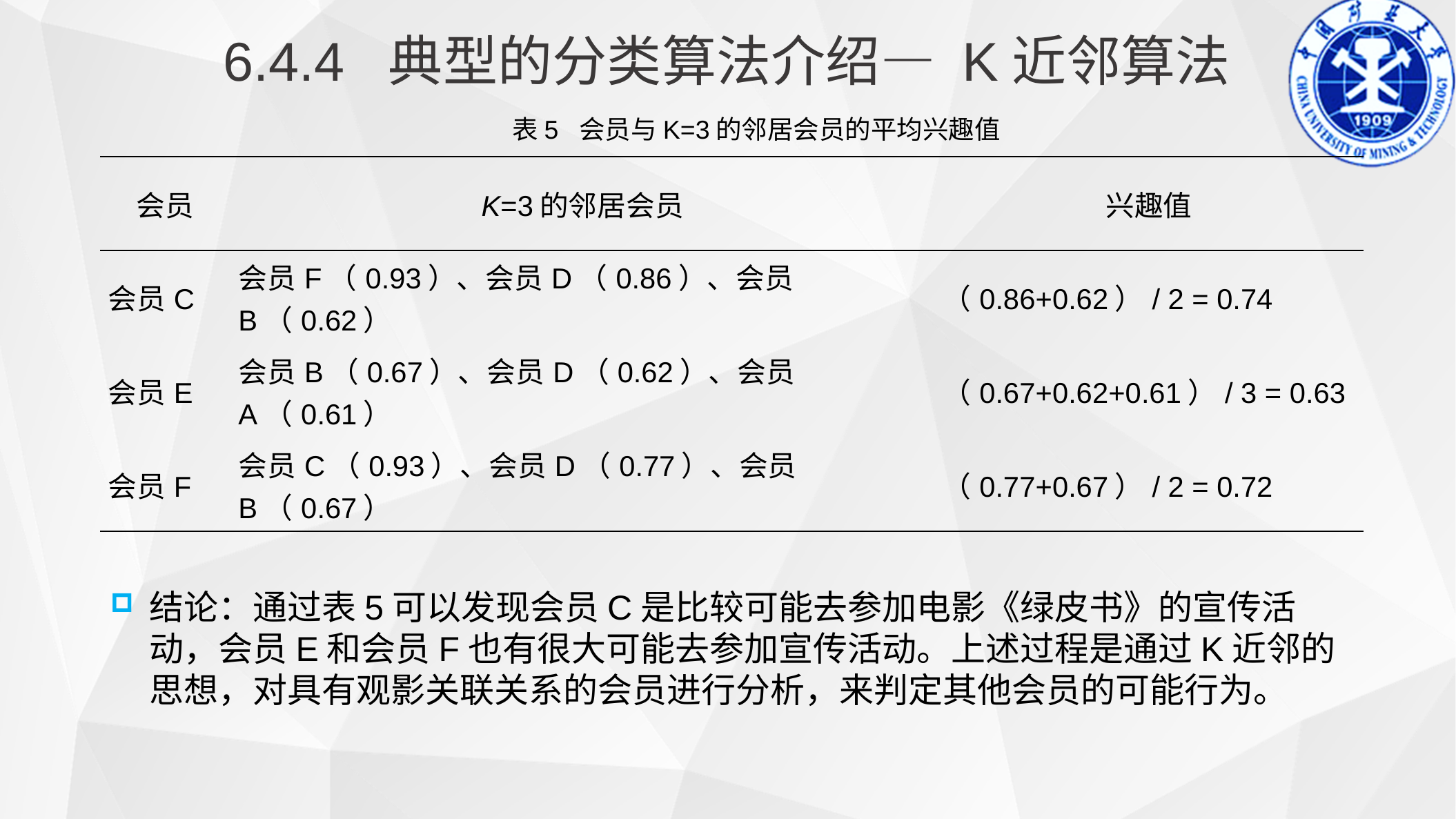

6.4.4  典型的分类算法介绍— K近邻算法
表5  会员与K=3的邻居会员的平均兴趣值
| 会员 | K=3的邻居会员 | 兴趣值 |
| --- | --- | --- |
| 会员C | 会员F（0.93）、会员D（0.86）、会员B（0.62） | （0.86+0.62）/ 2 = 0.74 |
| 会员E | 会员B（0.67）、会员D（0.62）、会员A（0.61） | （0.67+0.62+0.61）/ 3 = 0.63 |
| 会员F | 会员C（0.93）、会员D（0.77）、会员B（0.67） | （0.77+0.67）/ 2 = 0.72 |
结论：通过表5可以发现会员C是比较可能去参加电影《绿皮书》的宣传活动，会员E和会员F也有很大可能去参加宣传活动。上述过程是通过K近邻的思想，对具有观影关联关系的会员进行分析，来判定其他会员的可能行为。

155